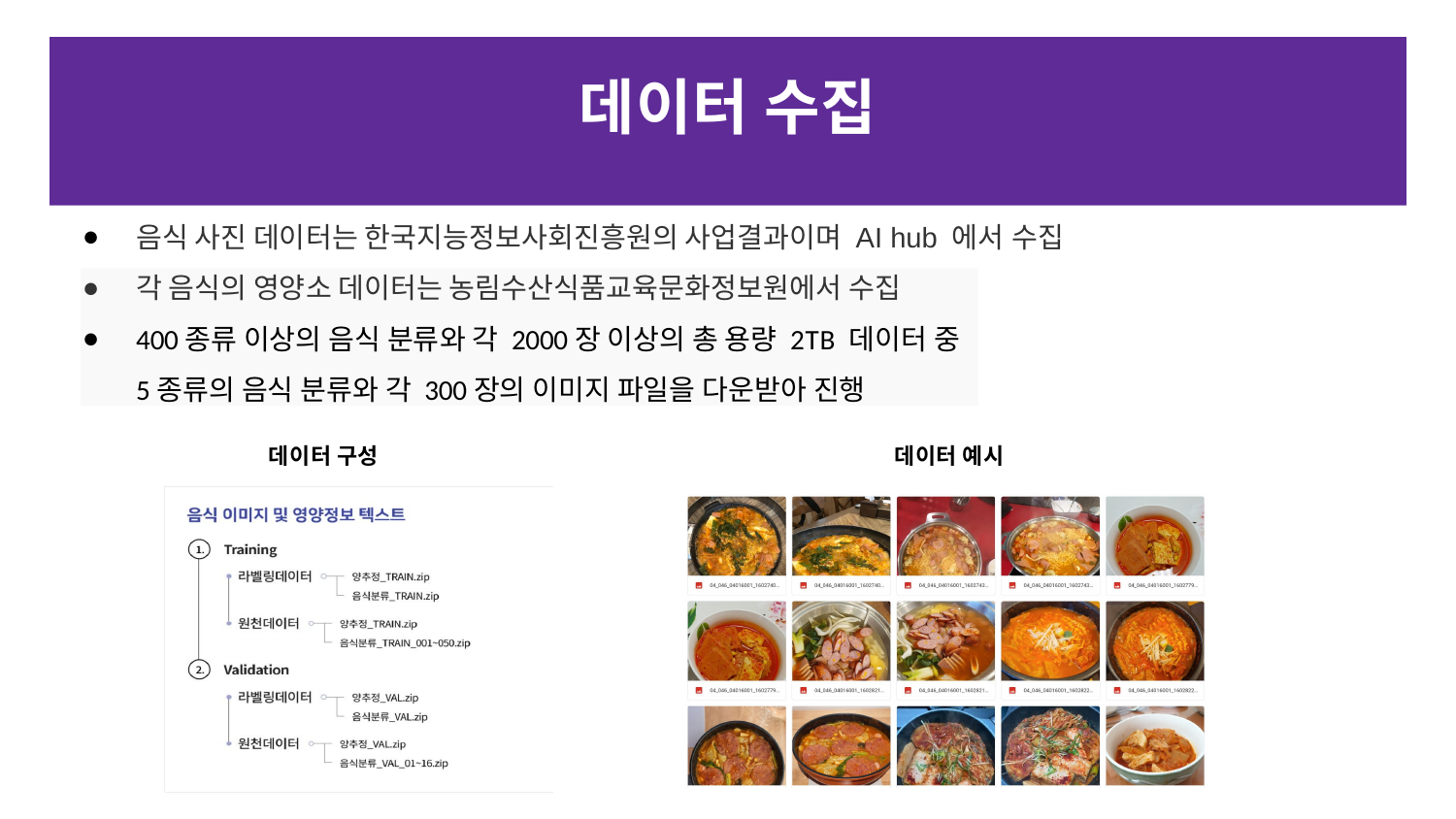

# 데이터 수집
음식 사진 데이터는 한국지능정보사회진흥원의 사업결과이며 AI hub 에서 수집
각 음식의 영양소 데이터는 농림수산식품교육문화정보원에서 수집
400종류 이상의 음식 분류와 각 2000장 이상의 총 용량 2TB 데이터 중
5종류의 음식 분류와 각 300장의 이미지 파일을 다운받아 진행
데이터 구성	데이터 예시